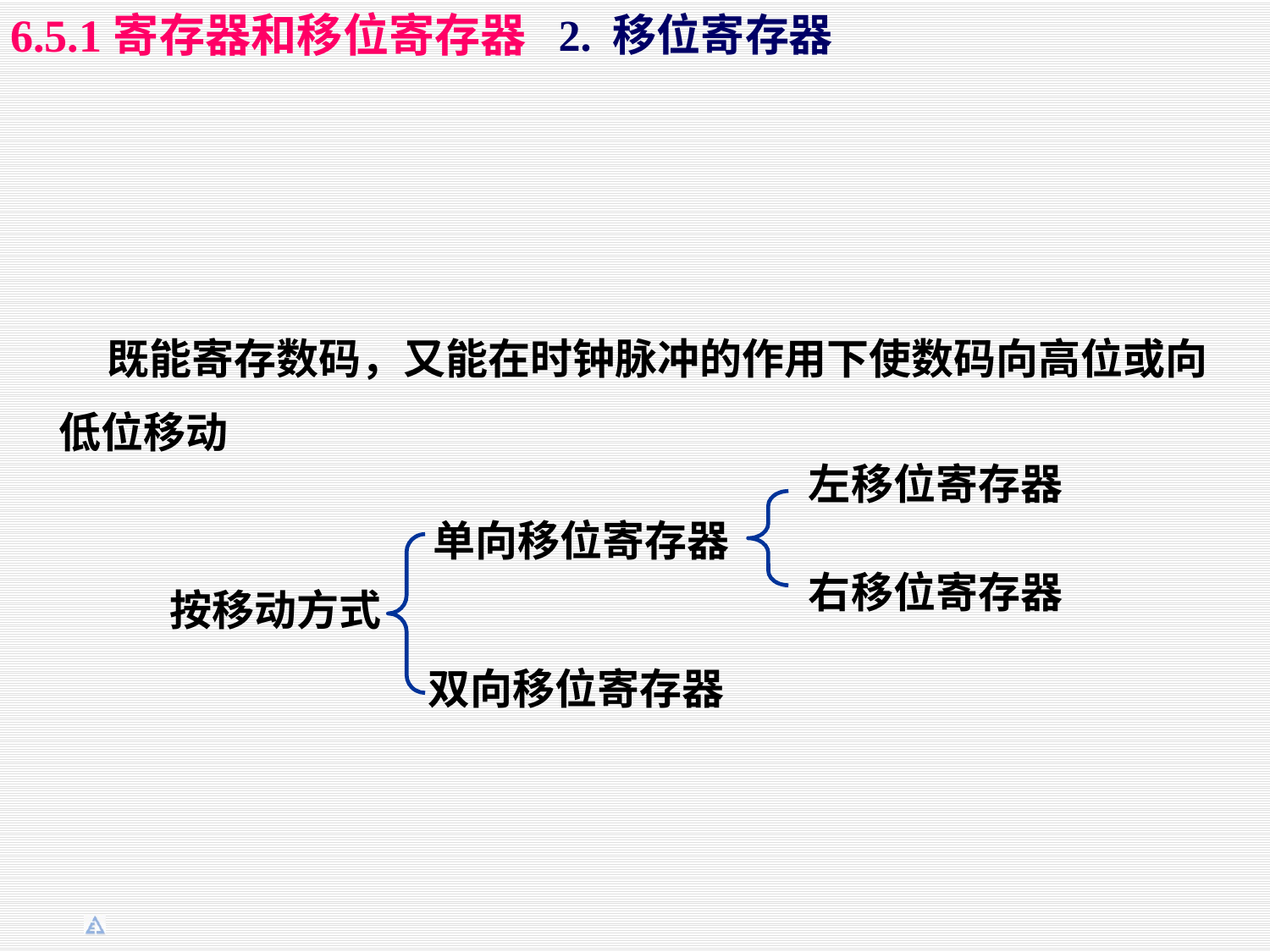

2. 移位寄存器
6.5.1寄存器和移位寄存器
    既能寄存数码，又能在时钟脉冲的作用下使数码向高位或向低位移动
左移位寄存器

单向移位寄存器

右移位寄存器
按移动方式
双向移位寄存器